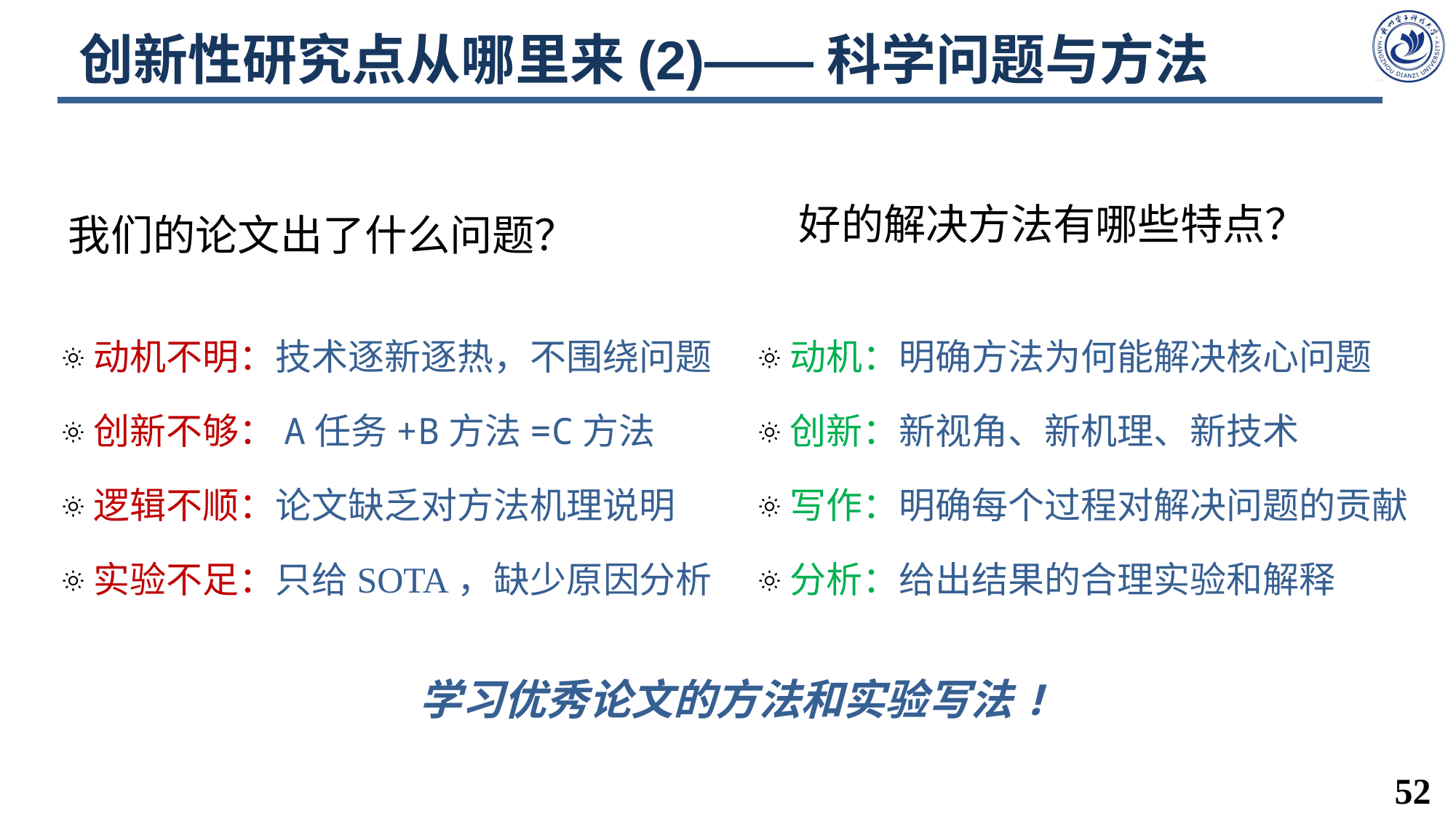

# 创新性研究点从哪里来(2)——科学问题与方法
好的解决方法有哪些特点？
我们的论文出了什么问题？
🔅动机不明：技术逐新逐热，不围绕问题
🔅创新不够：A任务+B方法=C方法
🔅逻辑不顺：论文缺乏对方法机理说明
🔅实验不足：只给SOTA，缺少原因分析
🔅动机：明确方法为何能解决核心问题
🔅创新：新视角、新机理、新技术
🔅写作：明确每个过程对解决问题的贡献
🔅分析：给出结果的合理实验和解释
学习优秀论文的方法和实验写法!
52